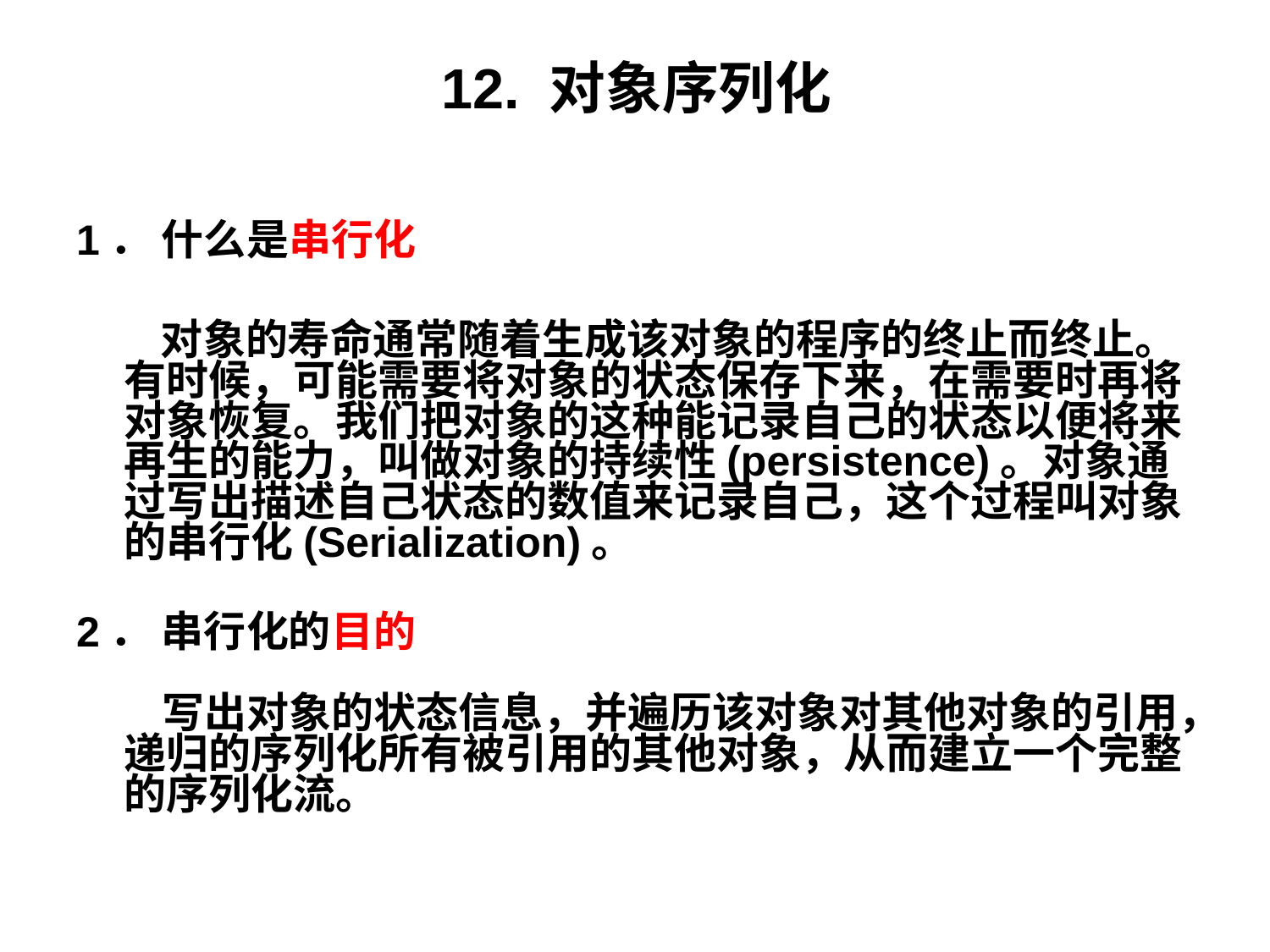

# 12. 对象序列化
1． 什么是串行化
　　对象的寿命通常随着生成该对象的程序的终止而终止。有时候，可能需要将对象的状态保存下来，在需要时再将对象恢复。我们把对象的这种能记录自己的状态以便将来再生的能力，叫做对象的持续性(persistence)。对象通过写出描述自己状态的数值来记录自己，这个过程叫对象的串行化(Serialization)。
2． 串行化的目的
    写出对象的状态信息，并遍历该对象对其他对象的引用，递归的序列化所有被引用的其他对象，从而建立一个完整的序列化流。